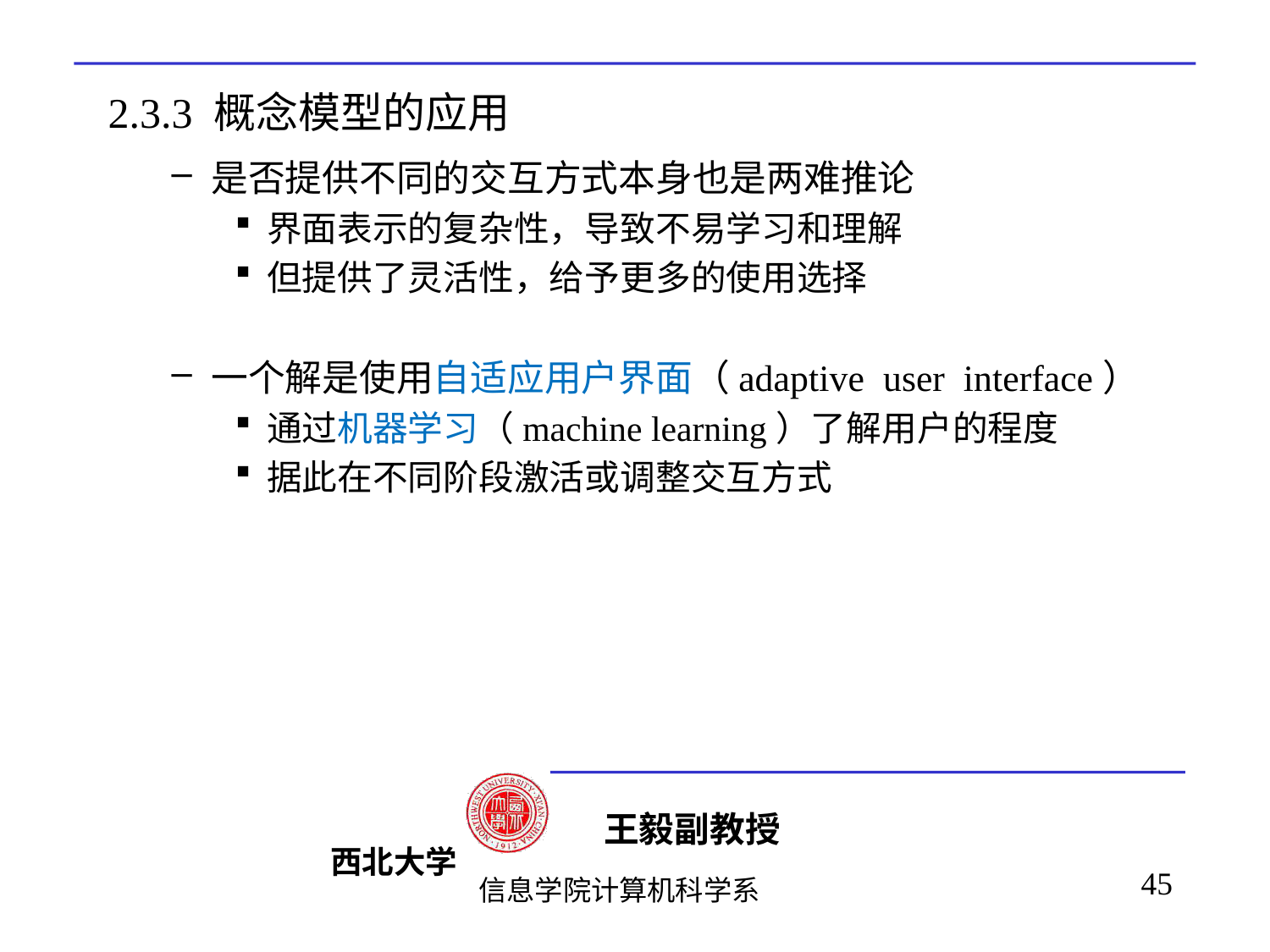

# 2.3.3 概念模型的应用
是否提供不同的交互方式本身也是两难推论
界面表示的复杂性，导致不易学习和理解
但提供了灵活性，给予更多的使用选择

一个解是使用自适应用户界面（adaptive  user  interface）
通过机器学习（machine learning）了解用户的程度
据此在不同阶段激活或调整交互方式

45